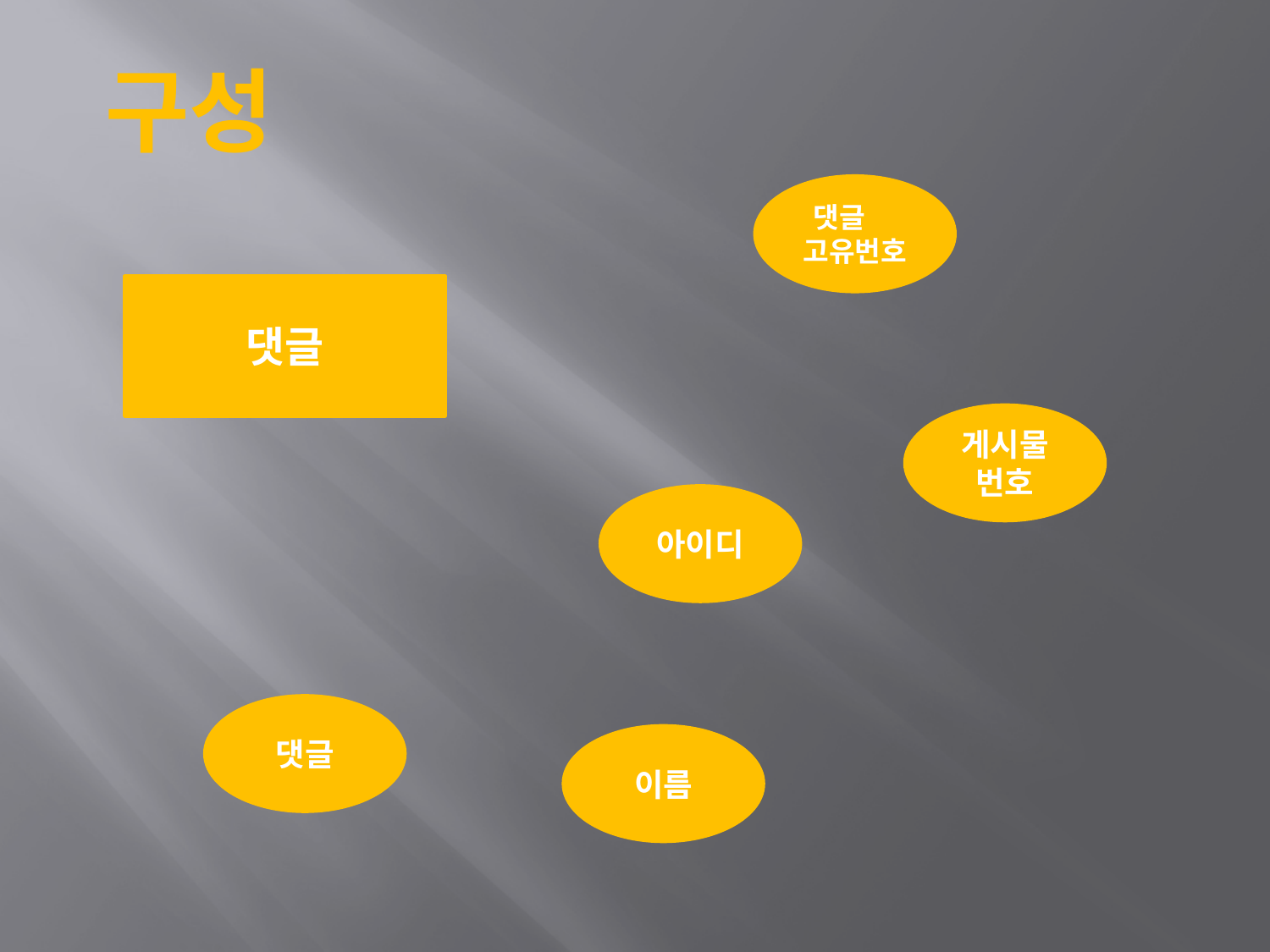

구성
댓글     고유번호
댓글
게시물번호
아이디
댓글
이름